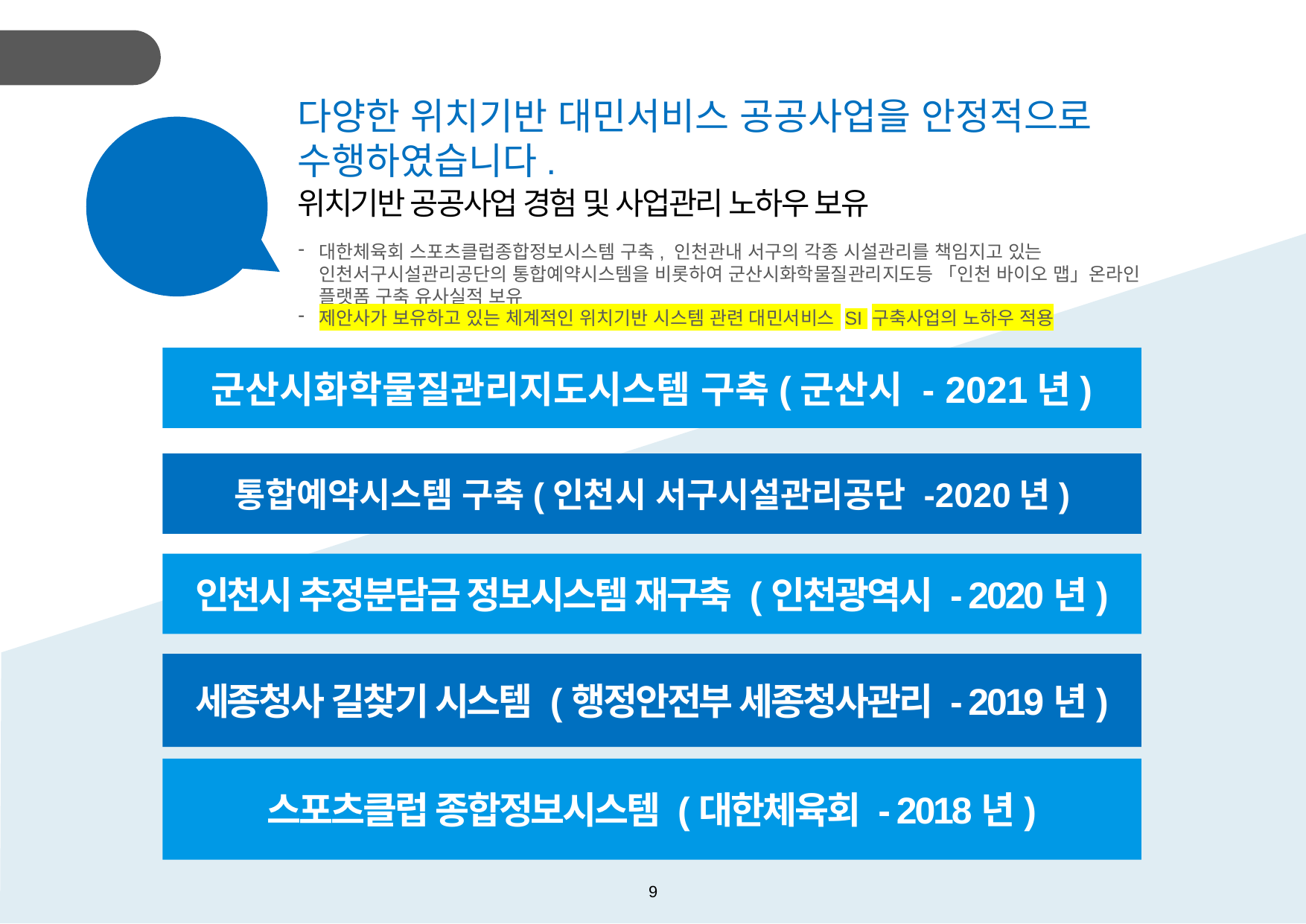

전략 1
다양한 위치기반 대민서비스 공공사업을 안정적으로 수행하였습니다.
사업
관리
위치기반 공공사업 경험 및 사업관리 노하우 보유
대한체육회 스포츠클럽종합정보시스템 구축, 인천관내 서구의 각종 시설관리를 책임지고 있는 인천서구시설관리공단의 통합예약시스템을 비롯하여 군산시화학물질관리지도등 「인천 바이오 맵」온라인 플랫폼 구축 유사실적 보유
제안사가 보유하고 있는 체계적인 위치기반 시스템 관련 대민서비스 SI 구축사업의 노하우 적용
군산시화학물질관리지도시스템 구축(군산시 - 2021년)
통합예약시스템 구축(인천시 서구시설관리공단 -2020년)
인천시 추정분담금 정보시스템 재구축 (인천광역시 - 2020년)
세종청사 길찾기 시스템 (행정안전부 세종청사관리 - 2019년)
스포츠클럽 종합정보시스템 (대한체육회 - 2018년)